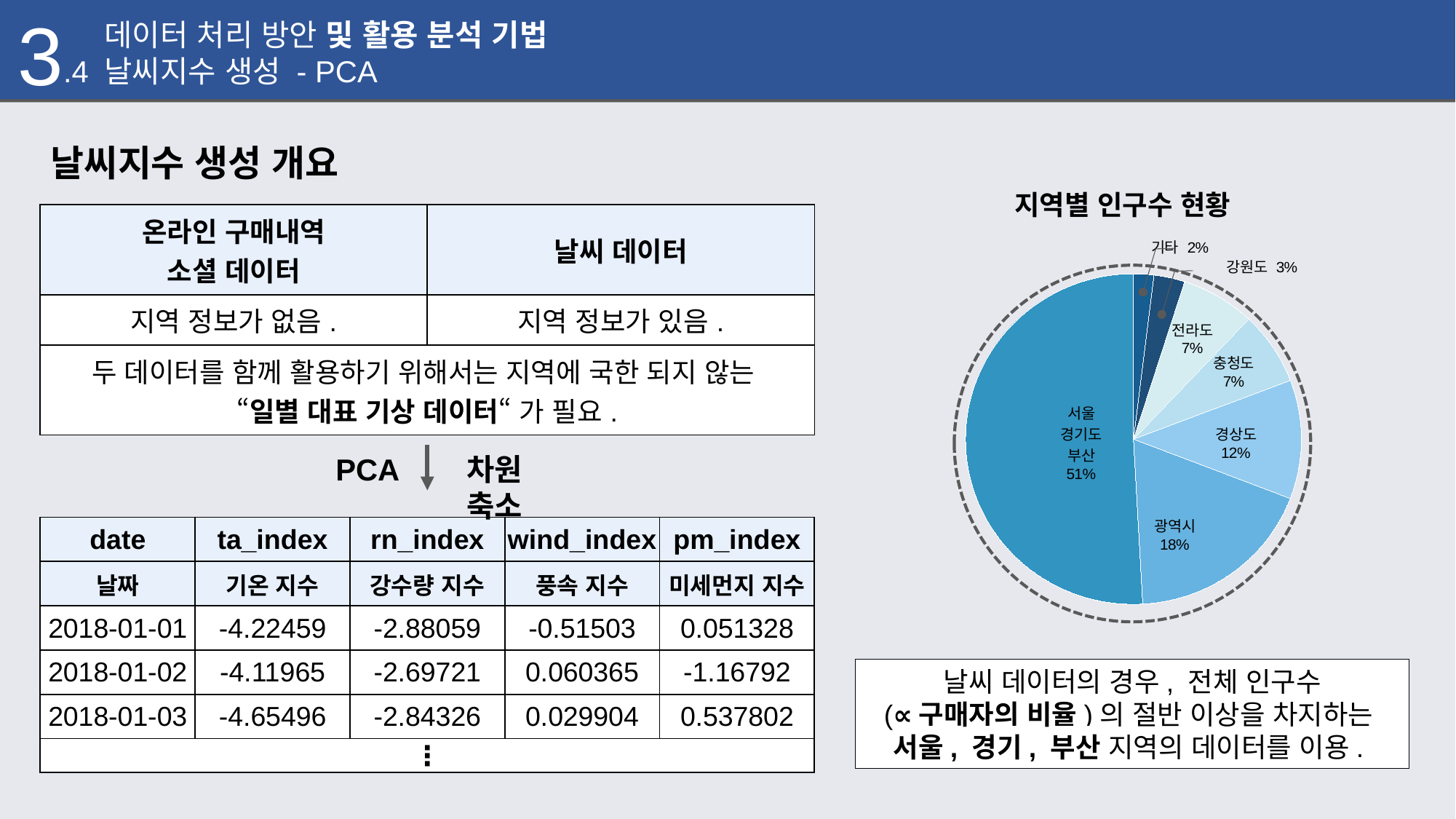

3
.1 데이터 처리 방안 및 활용 분석 기법
.4 날씨지수 생성 - PCA

### Chart

| Category |  |
|---|---|
| 기타 | 0.0195094833523276 |
| 강원도 | 0.029730108630378005 |
| 전라도 | 0.0711219264406514 |
| 충청도 | 0.07181728028161927 |
| 경상도 | 0.11626625189988456 |
| 광역시 | 0.1827278572646511 |
| 서울특별시+경기도+부산 | 0.508827092130488 |
날씨지수 생성 개요
지역별 인구수 현황
| 온라인 구매내역 소셜 데이터 | 날씨 데이터 |
| --- | --- |
| 지역 정보가 없음. | 지역 정보가 있음. |
| 두 데이터를 함께 활용하기 위해서는 지역에 국한 되지 않는 “일별 대표 기상 데이터“ 가 필요. |  |

차원 축소
PCA
| date | ta\_index | rn\_index | wind\_index | pm\_index |
| --- | --- | --- | --- | --- |
| 날짜 | 기온 지수 | 강수량 지수 | 풍속 지수 | 미세먼지 지수 |
| 2018-01-01 | -4.22459 | -2.88059 | -0.51503 | 0.051328 |
| 2018-01-02 | -4.11965 | -2.69721 | 0.060365 | -1.16792 |
| 2018-01-03 | -4.65496 | -2.84326 | 0.029904 | 0.537802 |
| ⋮ |  |  |  |  |
날씨 데이터의 경우, 전체 인구수
(∝구매자의 비율)의 절반 이상을 차지하는
서울, 경기, 부산 지역의 데이터를 이용.